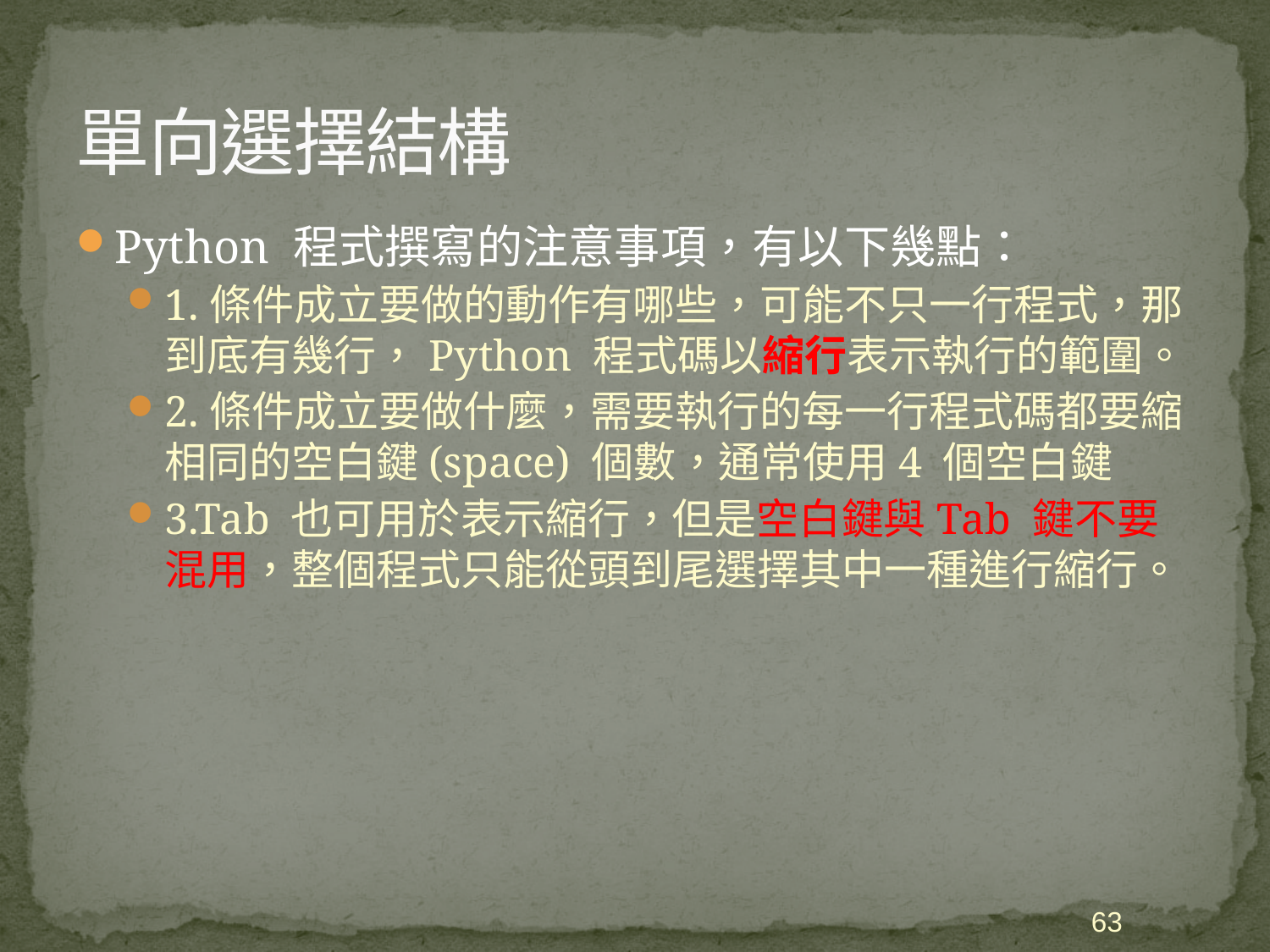

# 單向選擇結構
Python 程式撰寫的注意事項，有以下幾點：
1.條件成立要做的動作有哪些，可能不只一行程式，那到底有幾行，Python 程式碼以縮行表示執行的範圍。
2.條件成立要做什麼，需要執行的每一行程式碼都要縮相同的空白鍵(space) 個數，通常使用4 個空白鍵
3.Tab 也可用於表示縮行，但是空白鍵與Tab 鍵不要混用，整個程式只能從頭到尾選擇其中一種進行縮行。

63